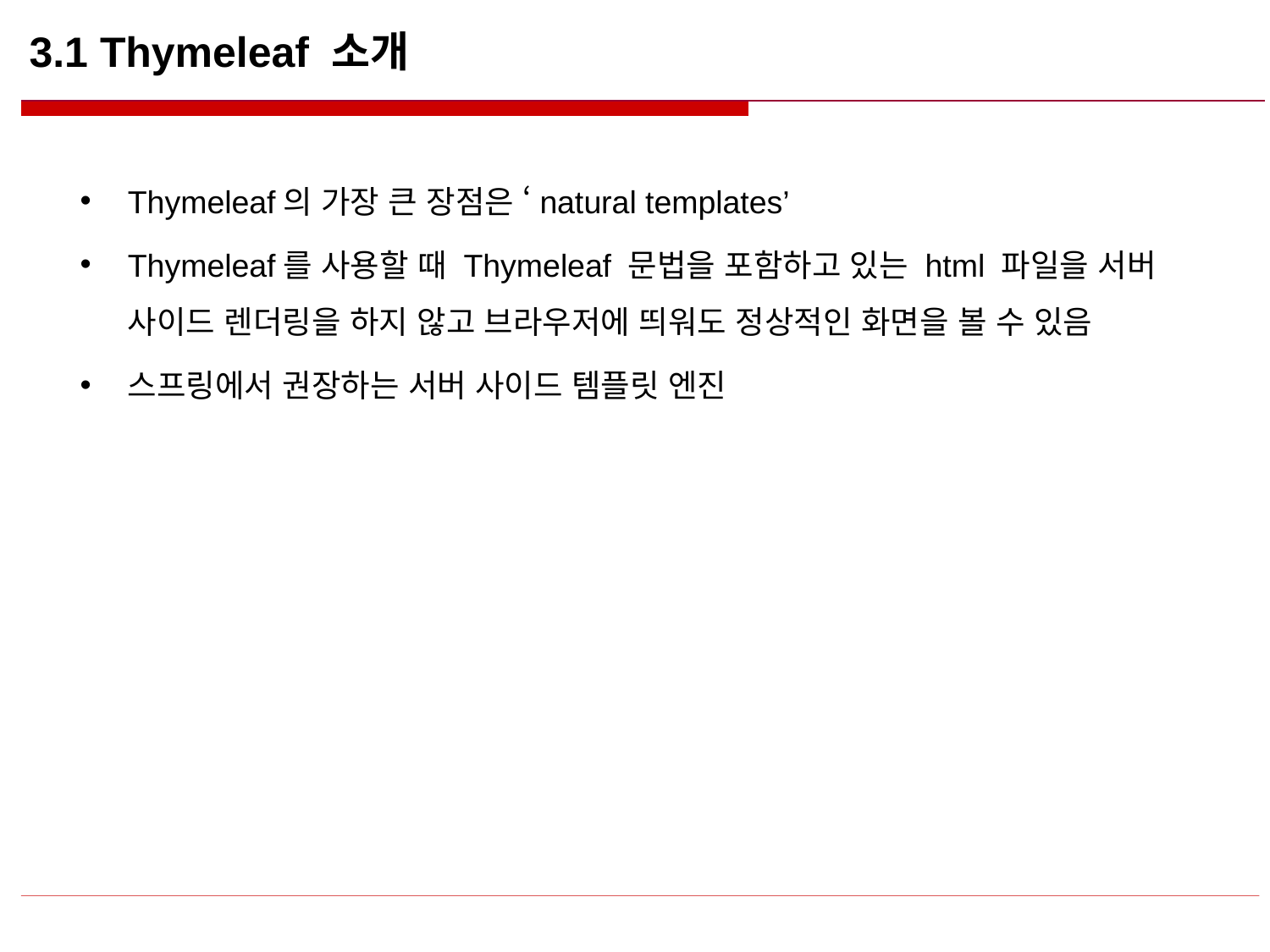

# 3.1 Thymeleaf 소개
Thymeleaf의 가장 큰 장점은 ‘natural templates’
Thymeleaf를 사용할 때 Thymeleaf 문법을 포함하고 있는 html 파일을 서버 사이드 렌더링을 하지 않고 브라우저에 띄워도 정상적인 화면을 볼 수 있음
스프링에서 권장하는 서버 사이드 템플릿 엔진